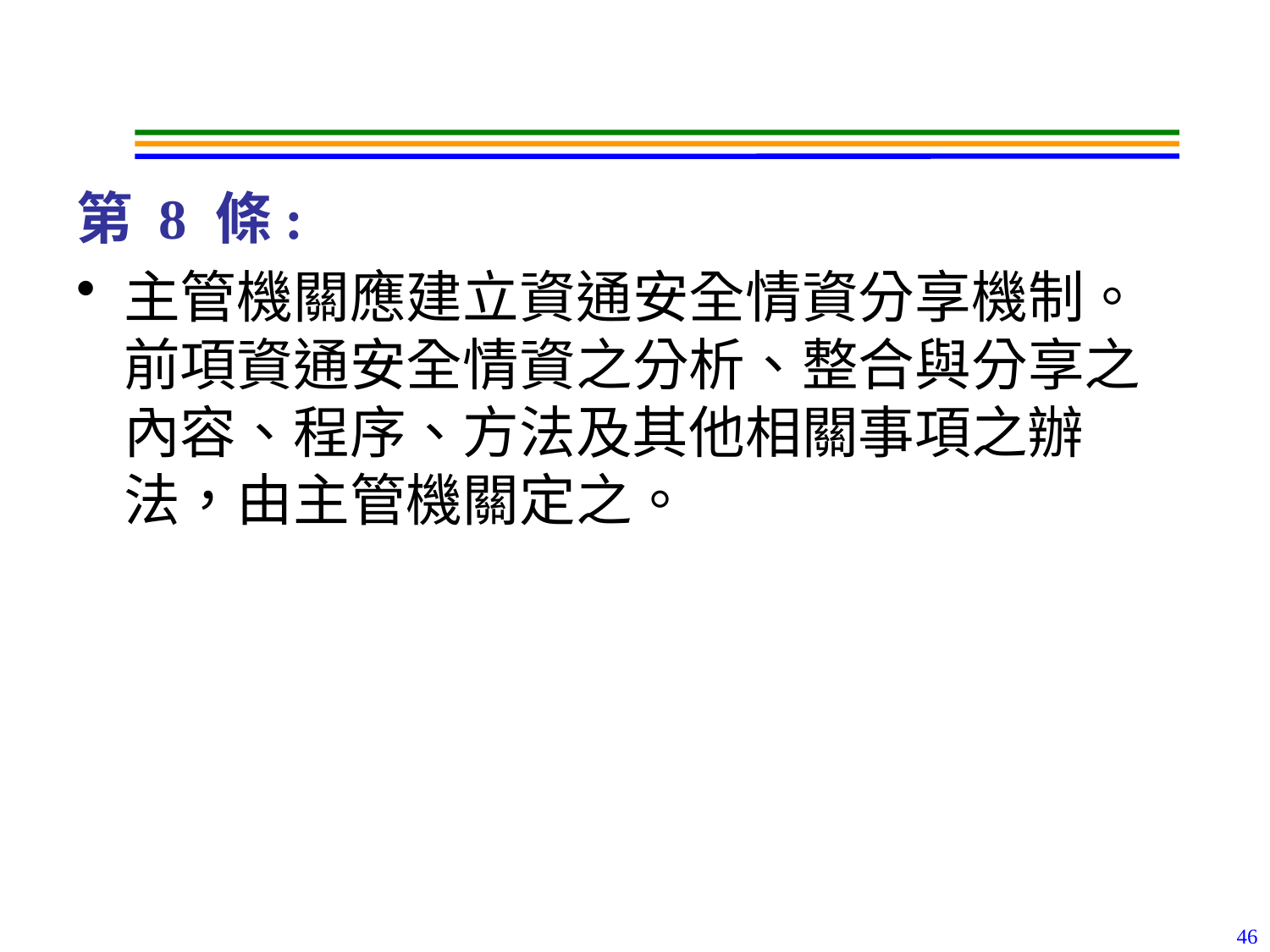

#
第 8 條:
主管機關應建立資通安全情資分享機制。
前項資通安全情資之分析、整合與分享之內容、程序、方法及其他相關事項之辦法，由主管機關定之。

46